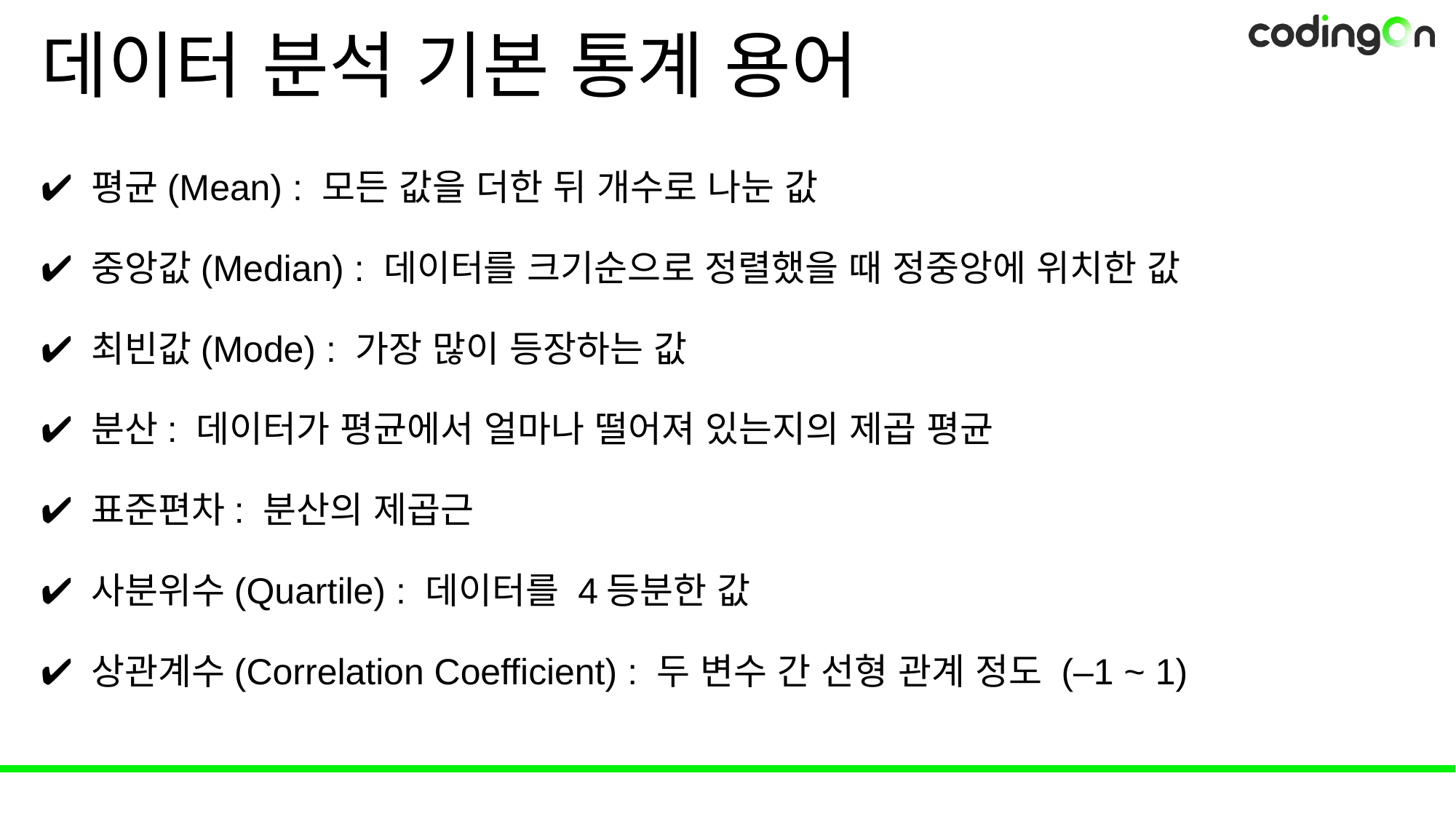

# 데이터 분석 기본 통계 용어
✔️ 평균(Mean) : 모든 값을 더한 뒤 개수로 나눈 값
✔️ 중앙값(Median) : 데이터를 크기순으로 정렬했을 때 정중앙에 위치한 값
✔️ 최빈값(Mode) : 가장 많이 등장하는 값
✔️ 분산: 데이터가 평균에서 얼마나 떨어져 있는지의 제곱 평균
✔️ 표준편차: 분산의 제곱근
✔️ 사분위수(Quartile) : 데이터를 4등분한 값
✔️ 상관계수(Correlation Coefficient) : 두 변수 간 선형 관계 정도 (–1 ~ 1)